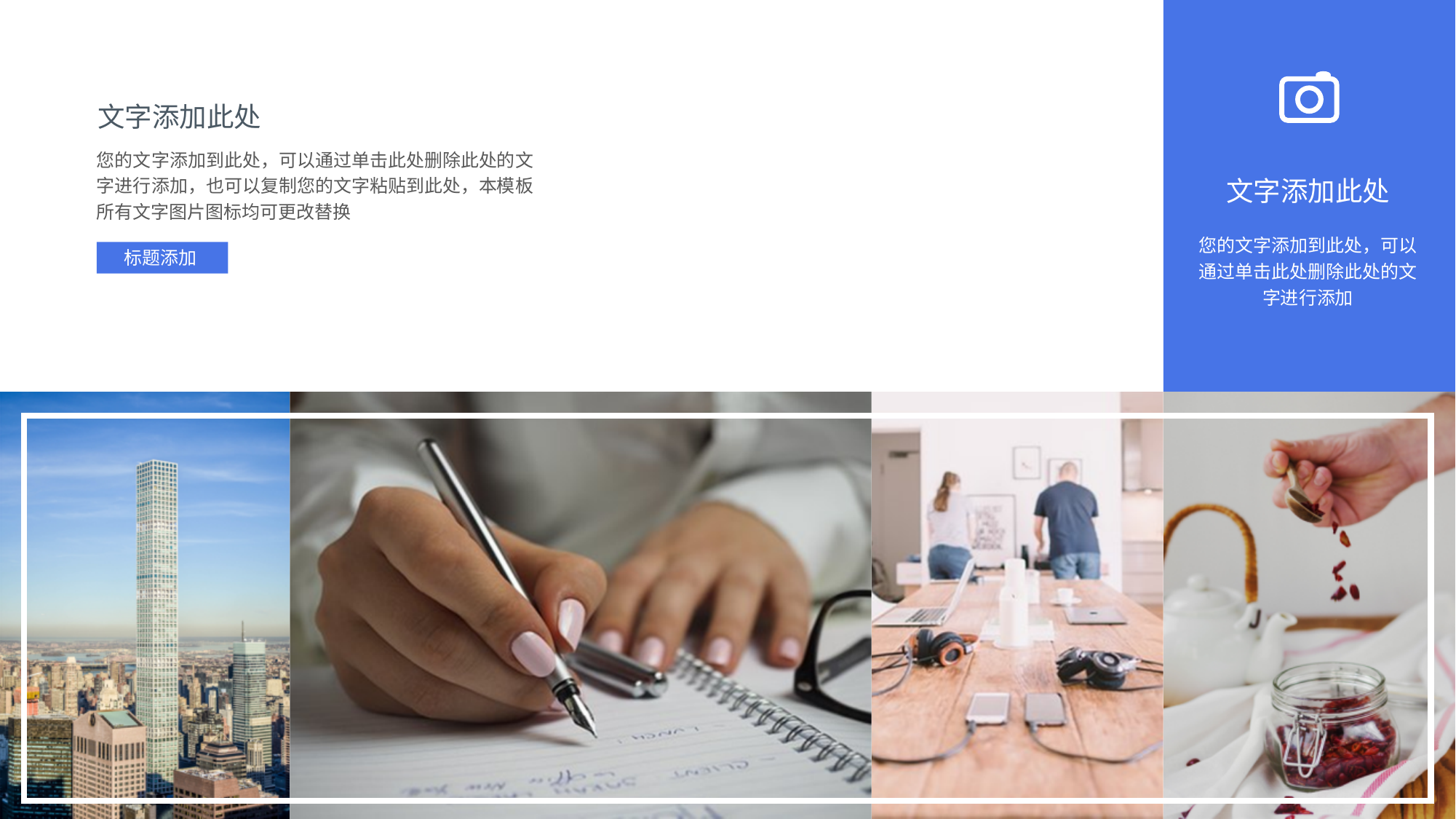

文字添加此处
您的文字添加到此处，可以通过单击此处删除此处的文字进行添加
文字添加此处
您的文字添加到此处，可以通过单击此处删除此处的文字进行添加，也可以复制您的文字粘贴到此处，本模板所有文字图片图标均可更改替换
标题添加